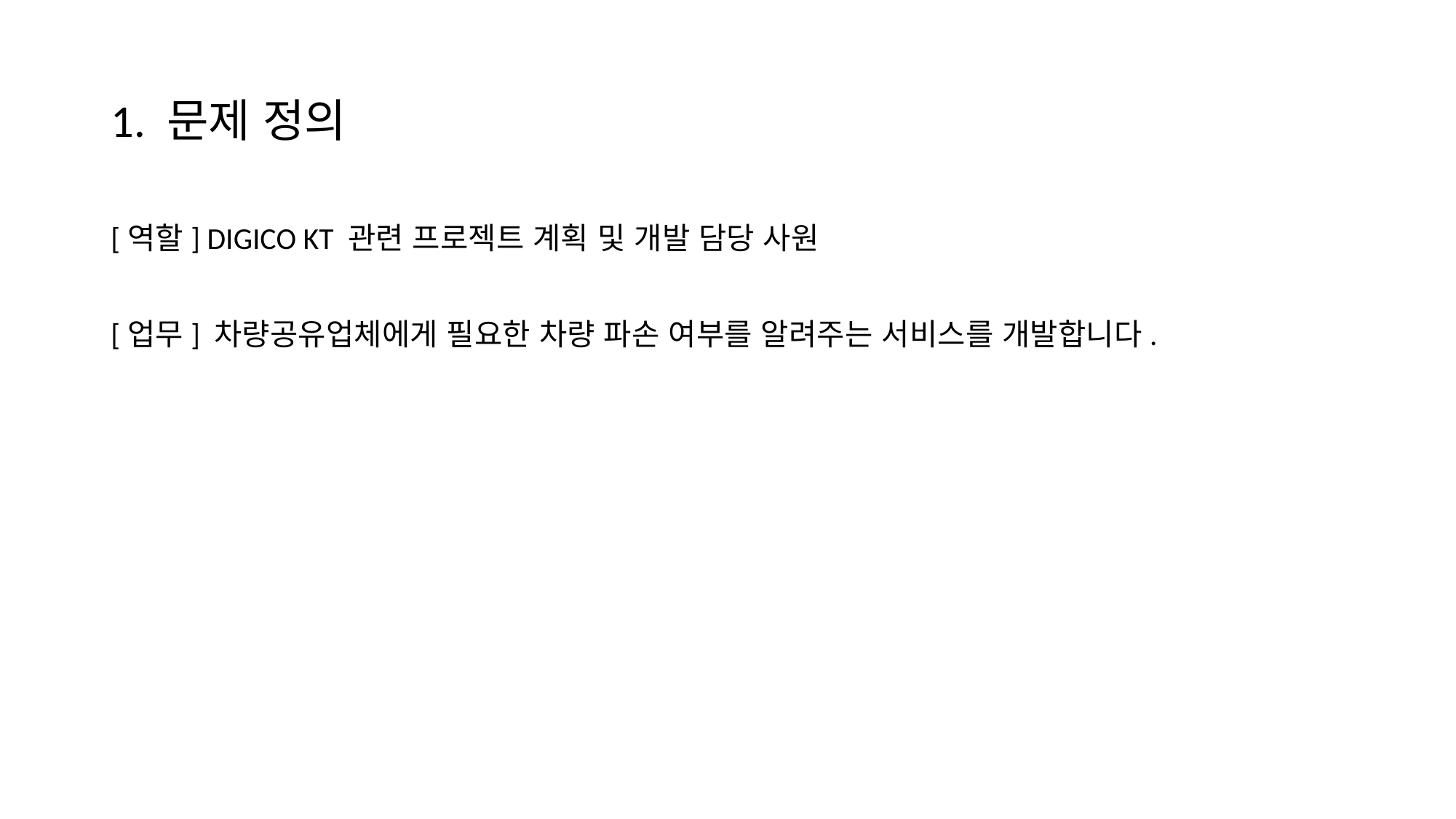

# 1. 문제 정의
[역할] DIGICO KT 관련 프로젝트 계획 및 개발 담당 사원

[업무] 차량공유업체에게 필요한 차량 파손 여부를 알려주는 서비스를 개발합니다.